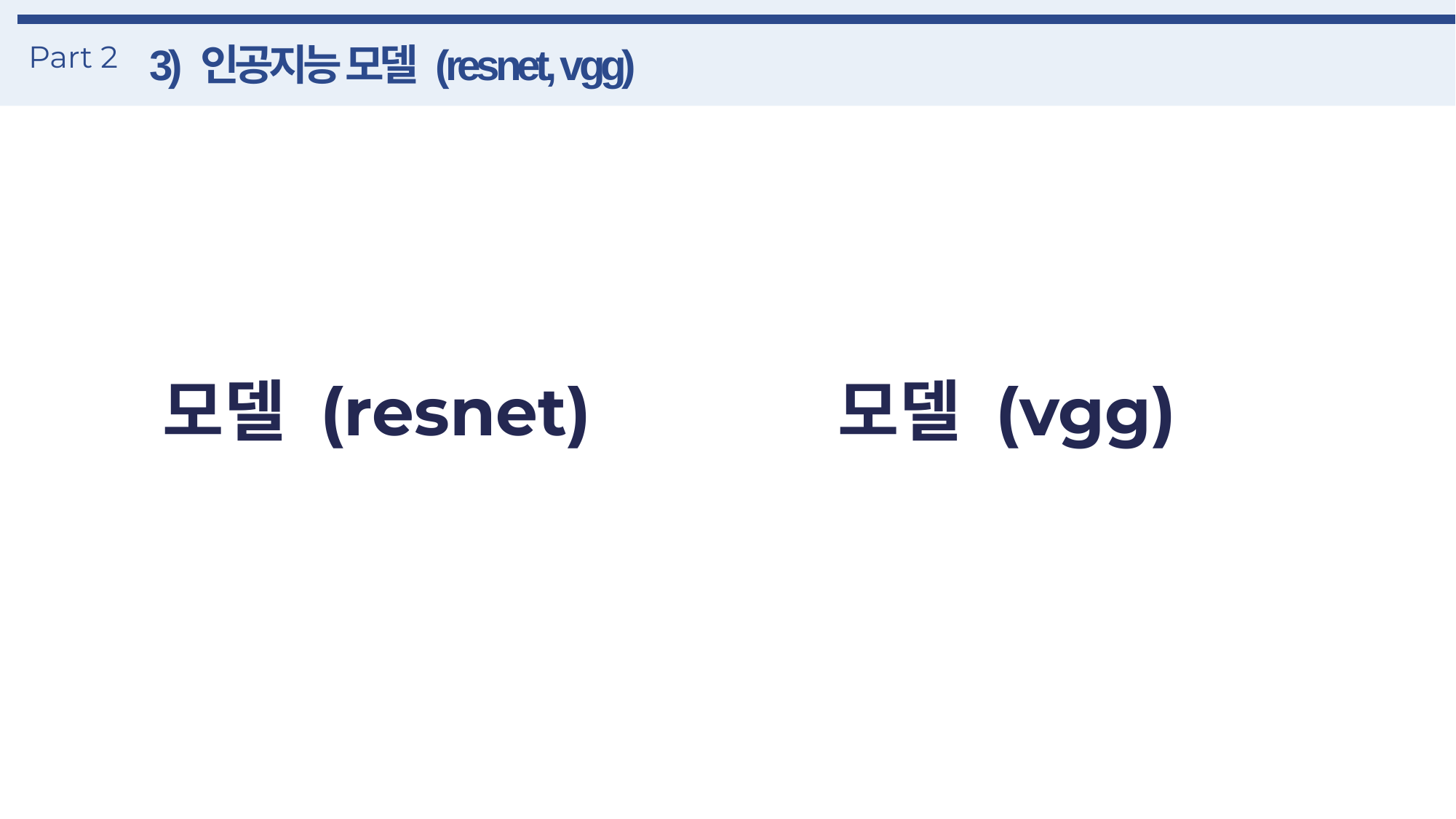

Part 2
3) 인공지능 모델 (resnet, vgg)
모델 (resnet)
모델 (vgg)